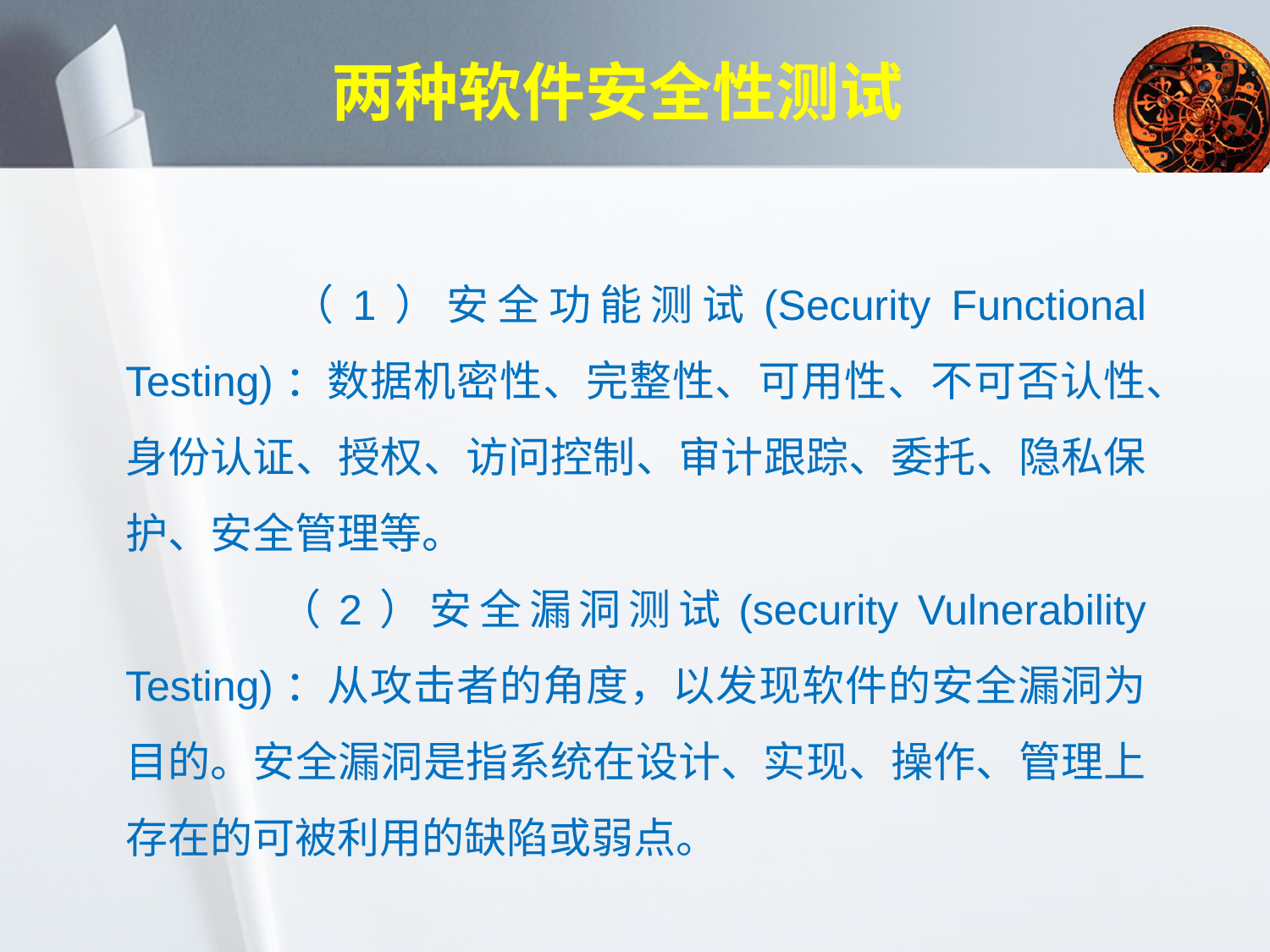

# 两种软件安全性测试
        （1）安全功能测试(Security Functional Testing)：数据机密性、完整性、可用性、不可否认性、身份认证、授权、访问控制、审计跟踪、委托、隐私保护、安全管理等。
        （2）安全漏洞测试(security Vulnerability Testing)：从攻击者的角度，以发现软件的安全漏洞为目的。安全漏洞是指系统在设计、实现、操作、管理上存在的可被利用的缺陷或弱点。